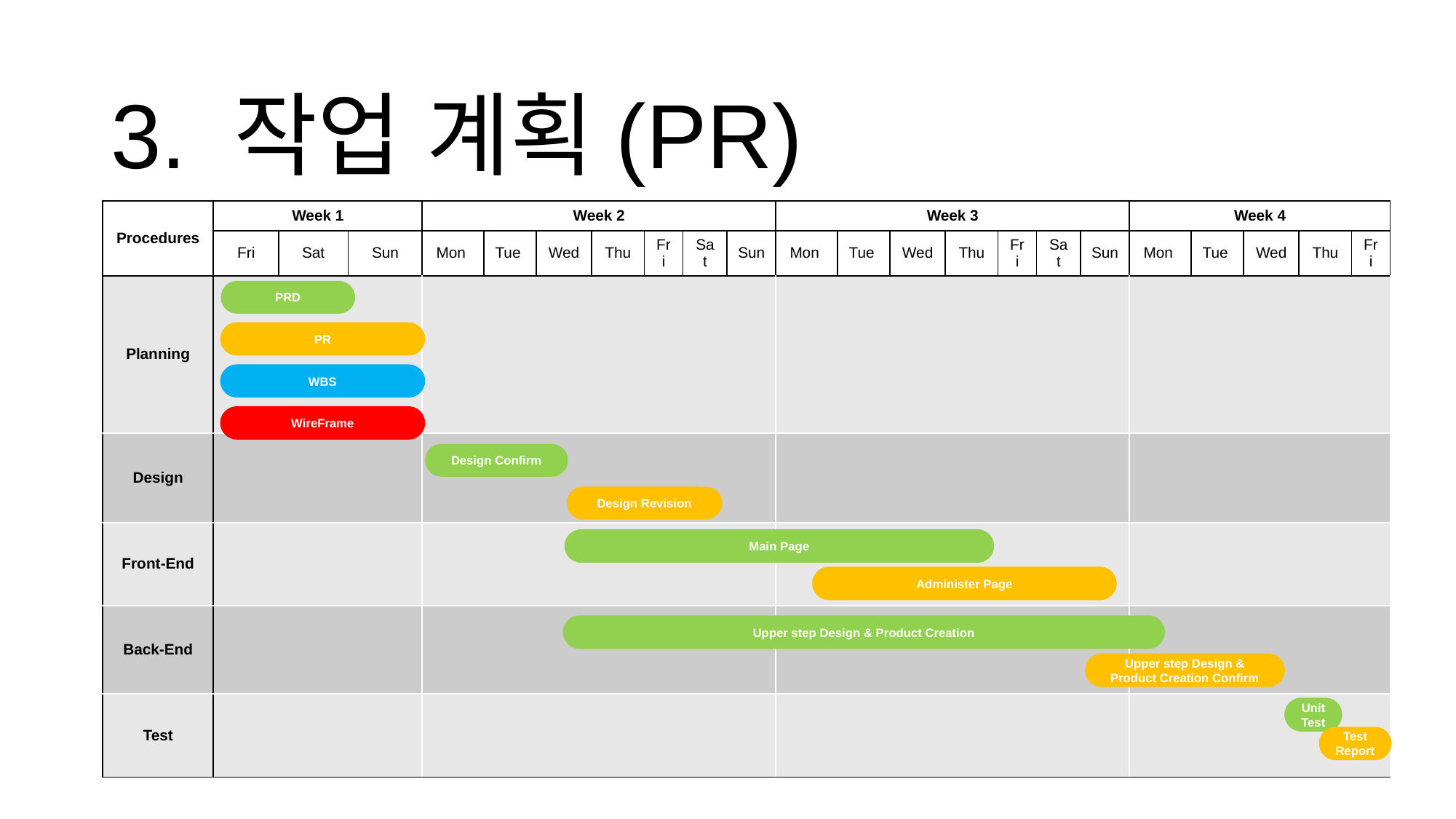

3. 작업 계획(PR)
| Procedures | Week 1 |  |  | Week 2 |  |  |  |  |  |  | Week 3 |  |  |  |  |  |  | Week 4 |  |  |  |  |
| --- | --- | --- | --- | --- | --- | --- | --- | --- | --- | --- | --- | --- | --- | --- | --- | --- | --- | --- | --- | --- | --- | --- |
|  | Fri | Sat | Sun | Mon | Tue | Wed | Thu | Fri | Sat | Sun | Mon | Tue | Wed | Thu | Fri | Sat | Sun | Mon | Tue | Wed | Thu | Fri |
| Planning |  |  |  |  |  |  |  |  |  |  |  |  |  |  |  |  |  |  |  |  |  |  |
| Design |  |  |  |  |  |  |  |  |  |  |  |  |  |  |  |  |  |  |  |  |  |  |
| Front-End |  |  |  |  |  |  |  |  |  |  |  |  |  |  |  |  |  |  |  |  |  |  |
| Back-End |  |  |  |  |  |  |  |  |  |  |  |  |  |  |  |  |  |  |  |  |  |  |
| Test |  |  |  |  |  |  |  |  |  |  |  |  |  |  |  |  |  |  |  |  |  |  |
PRD
PR
WBS
WireFrame
Design Confirm
Design Revision
Main Page
Administer Page
Upper step Design & Product Creation
Upper step Design & Product Creation Confirm
Unit Test
Test Report